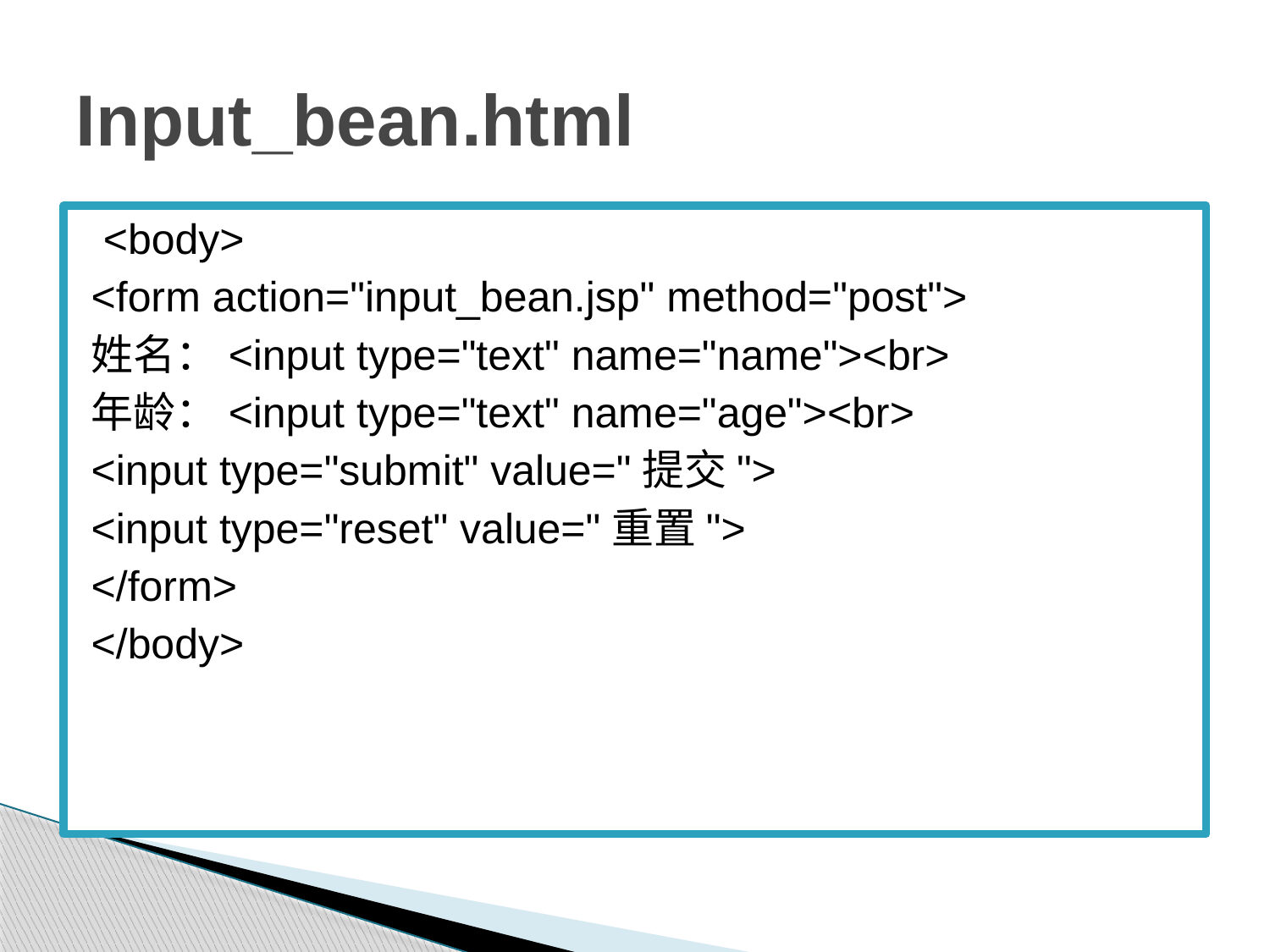

# Input_bean.html
 <body>
<form action="input_bean.jsp" method="post">
姓名：<input type="text" name="name"><br>
年龄：<input type="text" name="age"><br>
<input type="submit" value="提交">
<input type="reset" value="重置">
</form>
</body>